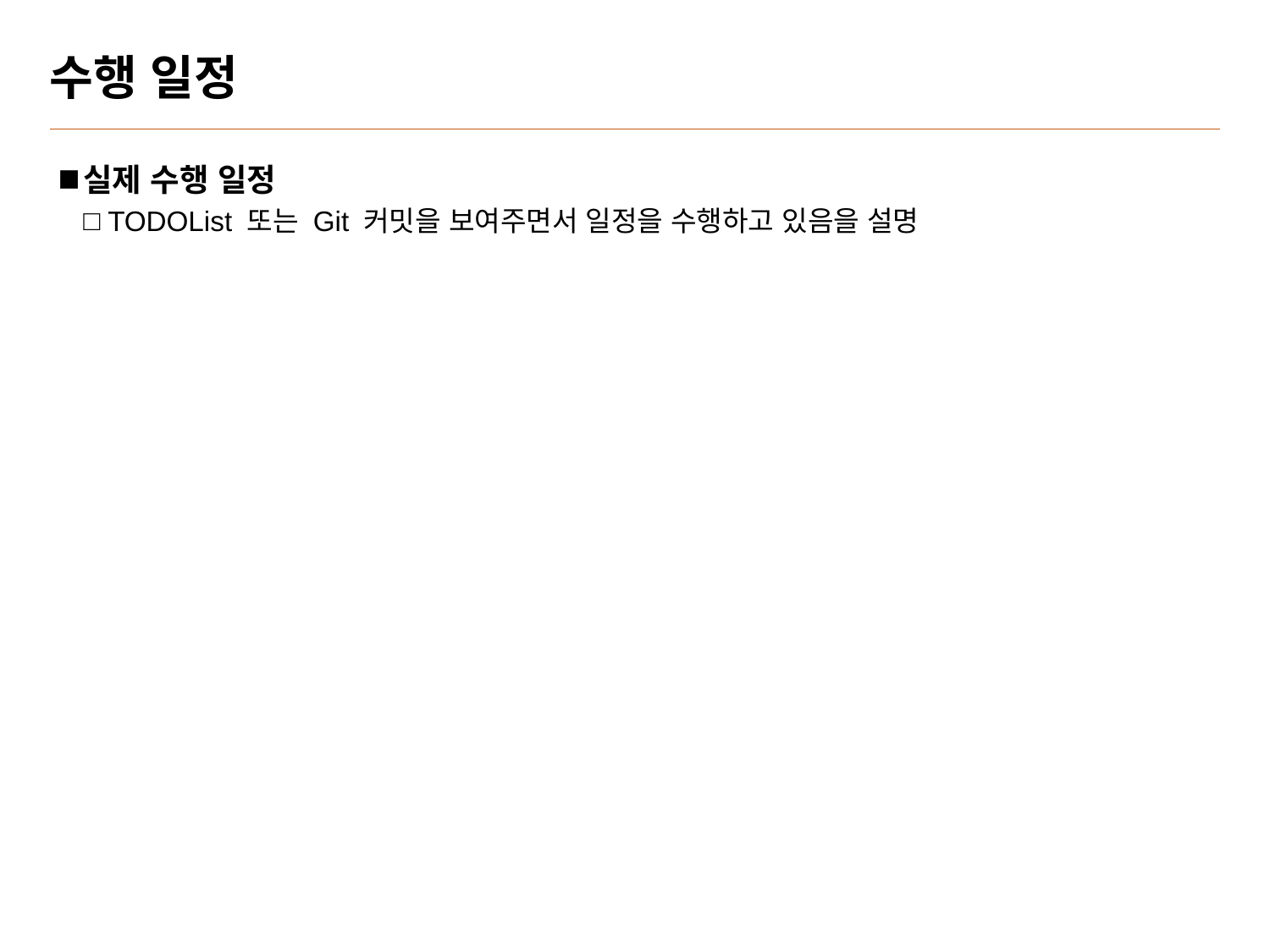

# 수행 일정
실제 수행 일정
TODOList 또는 Git 커밋을 보여주면서 일정을 수행하고 있음을 설명